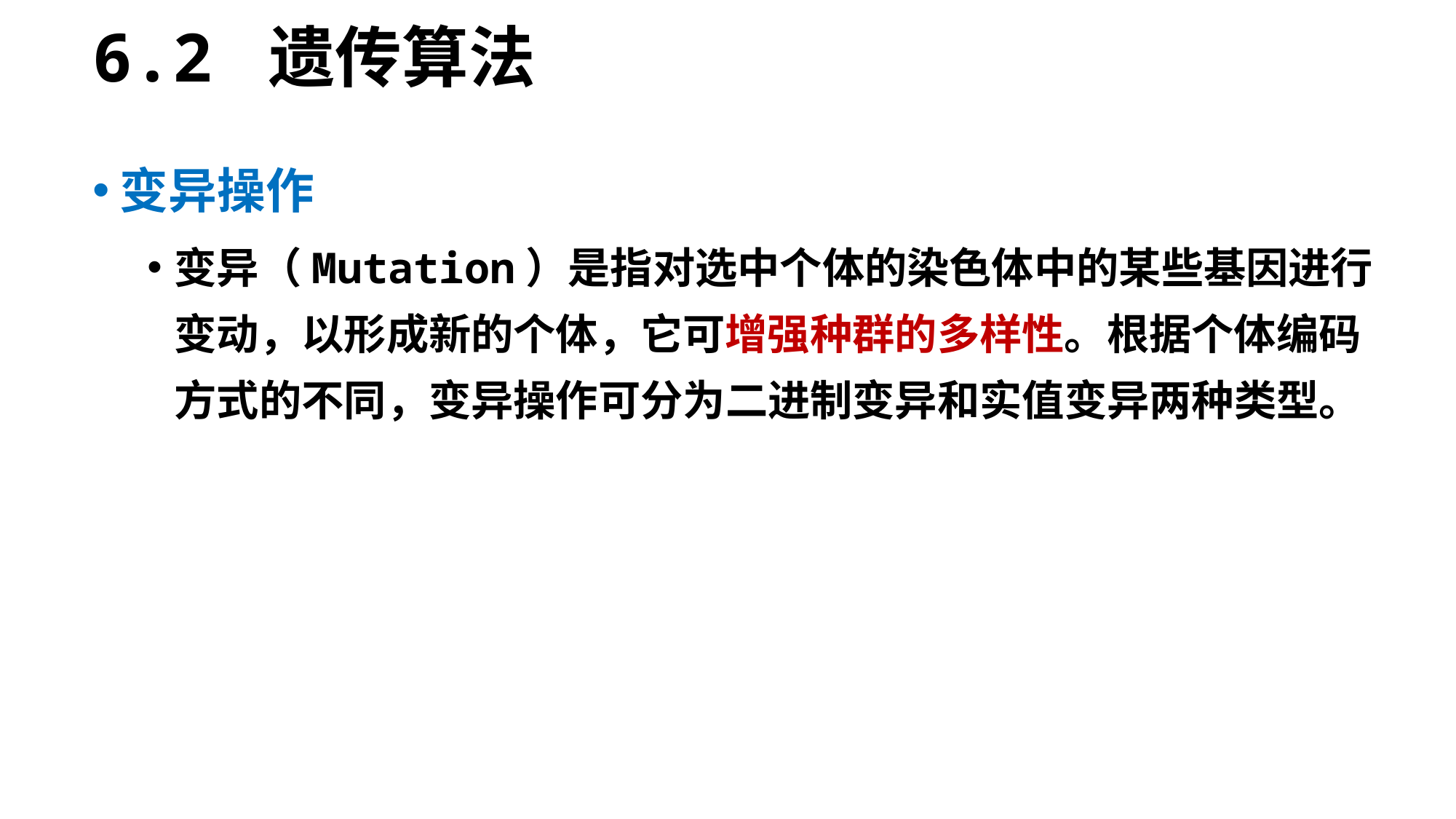

6.2 遗传算法
变异操作
变异（Mutation）是指对选中个体的染色体中的某些基因进行变动，以形成新的个体，它可增强种群的多样性。根据个体编码方式的不同，变异操作可分为二进制变异和实值变异两种类型。